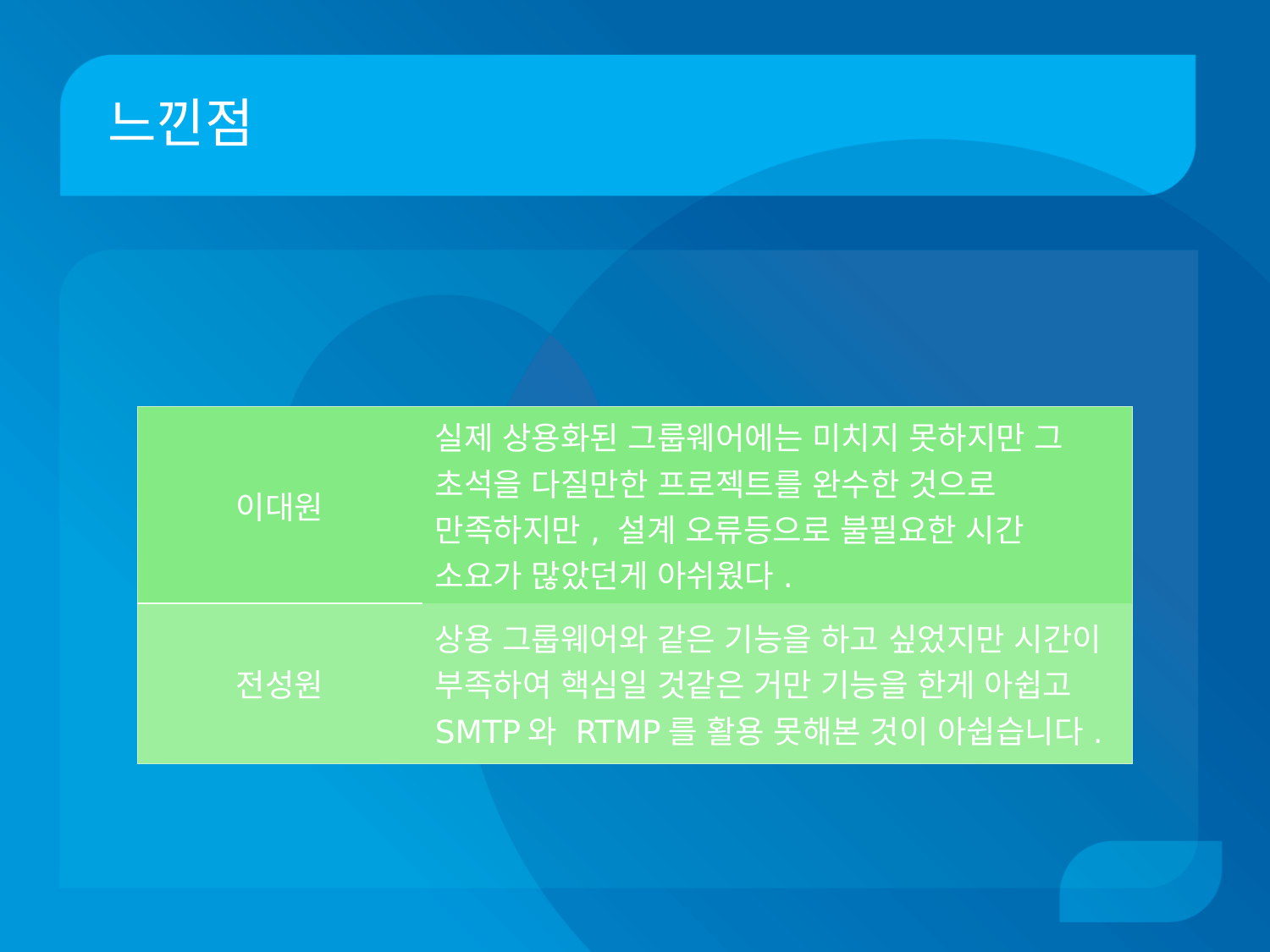

# 느낀점
| 이대원 | 실제 상용화된 그룹웨어에는 미치지 못하지만 그 초석을 다질만한 프로젝트를 완수한 것으로 만족하지만, 설계 오류등으로 불필요한 시간 소요가 많았던게 아쉬웠다. |
| --- | --- |
| 전성원 | 상용 그룹웨어와 같은 기능을 하고 싶었지만 시간이 부족하여 핵심일 것같은 거만 기능을 한게 아쉽고 SMTP와 RTMP를 활용 못해본 것이 아쉽습니다. |